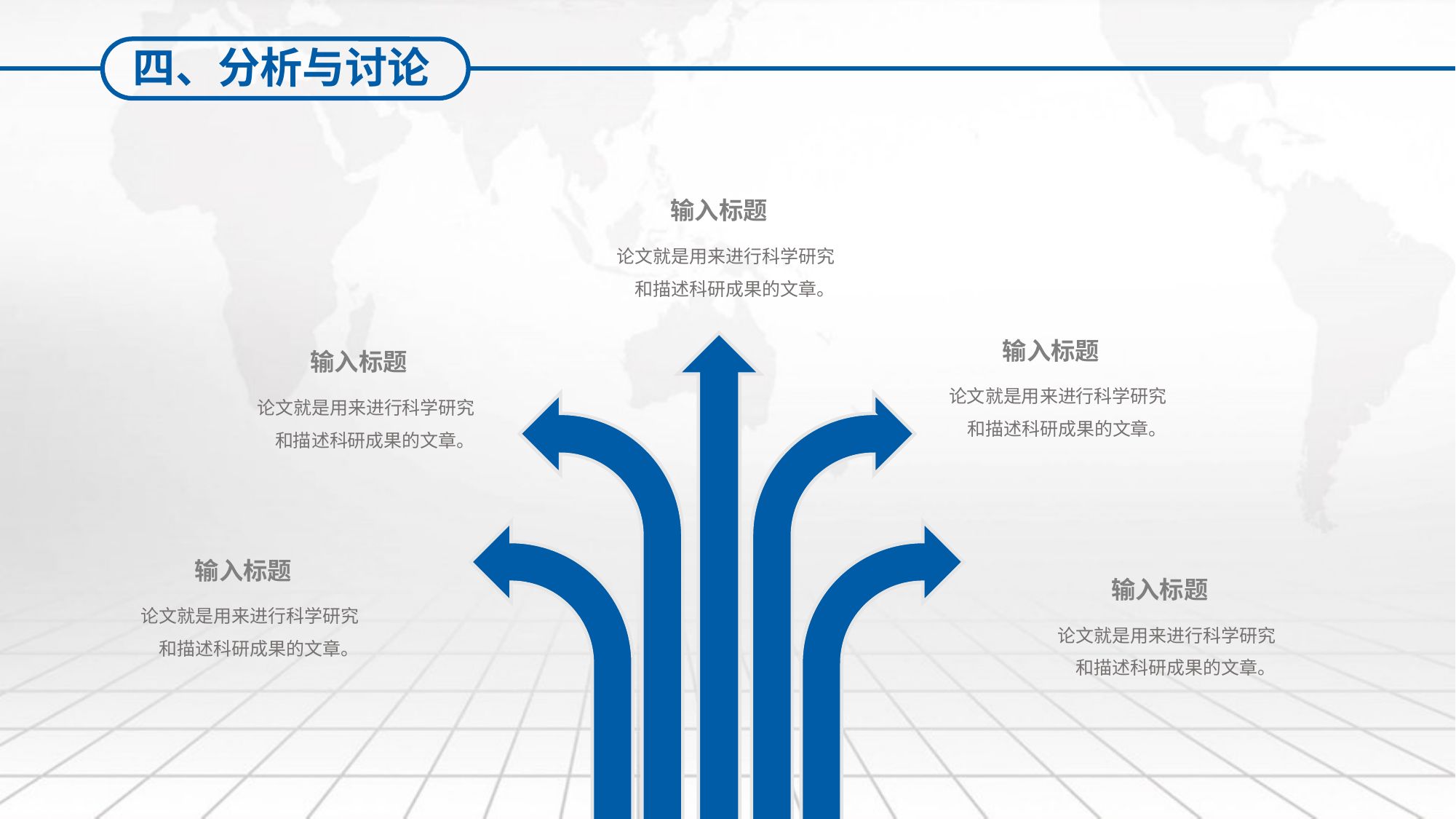

四、分析与讨论

输入标题
论文就是用来进行科学研究和描述科研成果的文章。
输入标题
论文就是用来进行科学研究和描述科研成果的文章。

输入标题
论文就是用来进行科学研究和描述科研成果的文章。

输入标题
论文就是用来进行科学研究和描述科研成果的文章。
输入标题
论文就是用来进行科学研究和描述科研成果的文章。